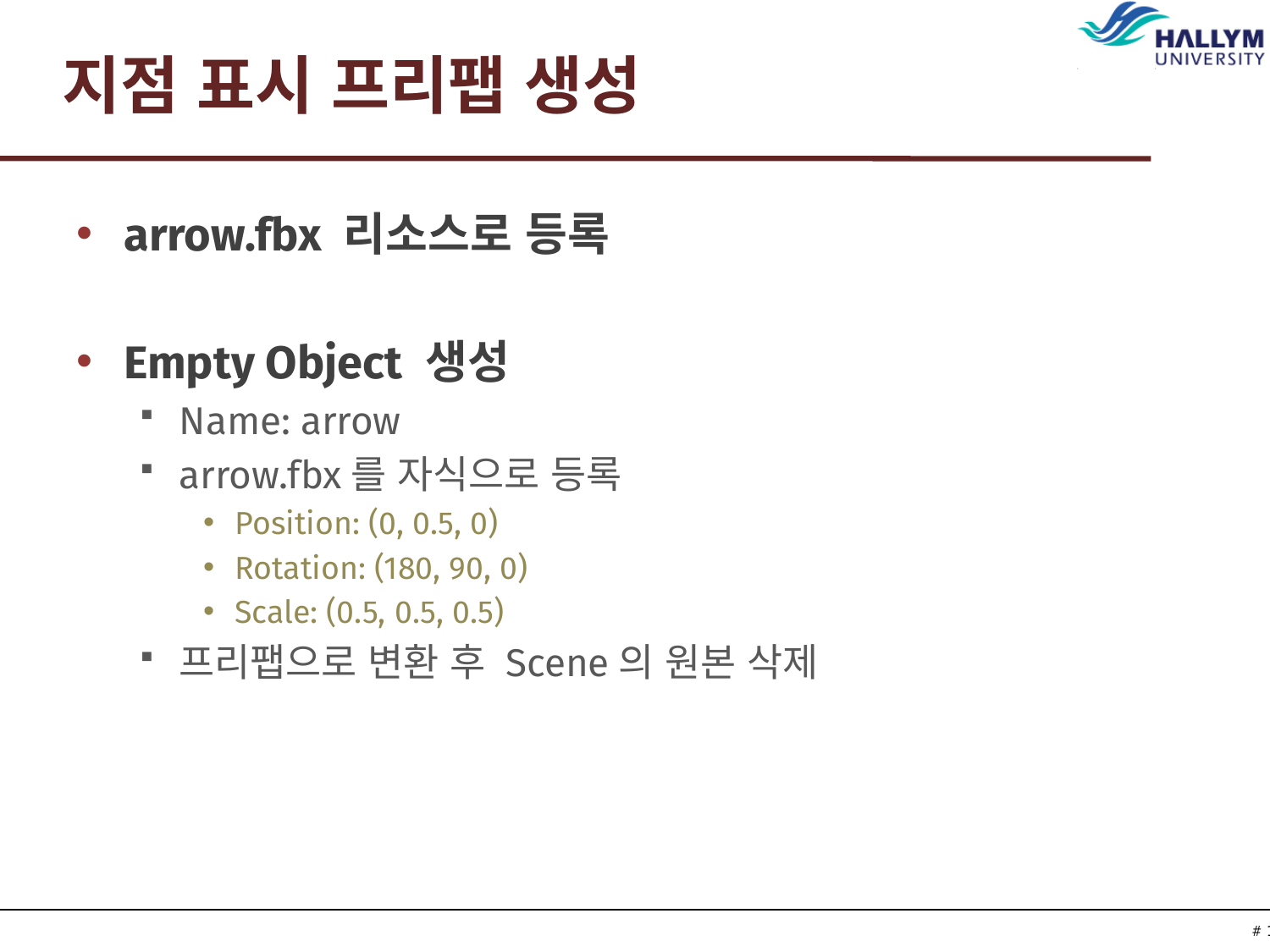

# 지점 표시 프리팹 생성
arrow.fbx 리소스로 등록

Empty Object 생성
Name: arrow
arrow.fbx를 자식으로 등록
Position: (0, 0.5, 0)
Rotation: (180, 90, 0)
Scale: (0.5, 0.5, 0.5)
프리팹으로 변환 후 Scene의 원본 삭제